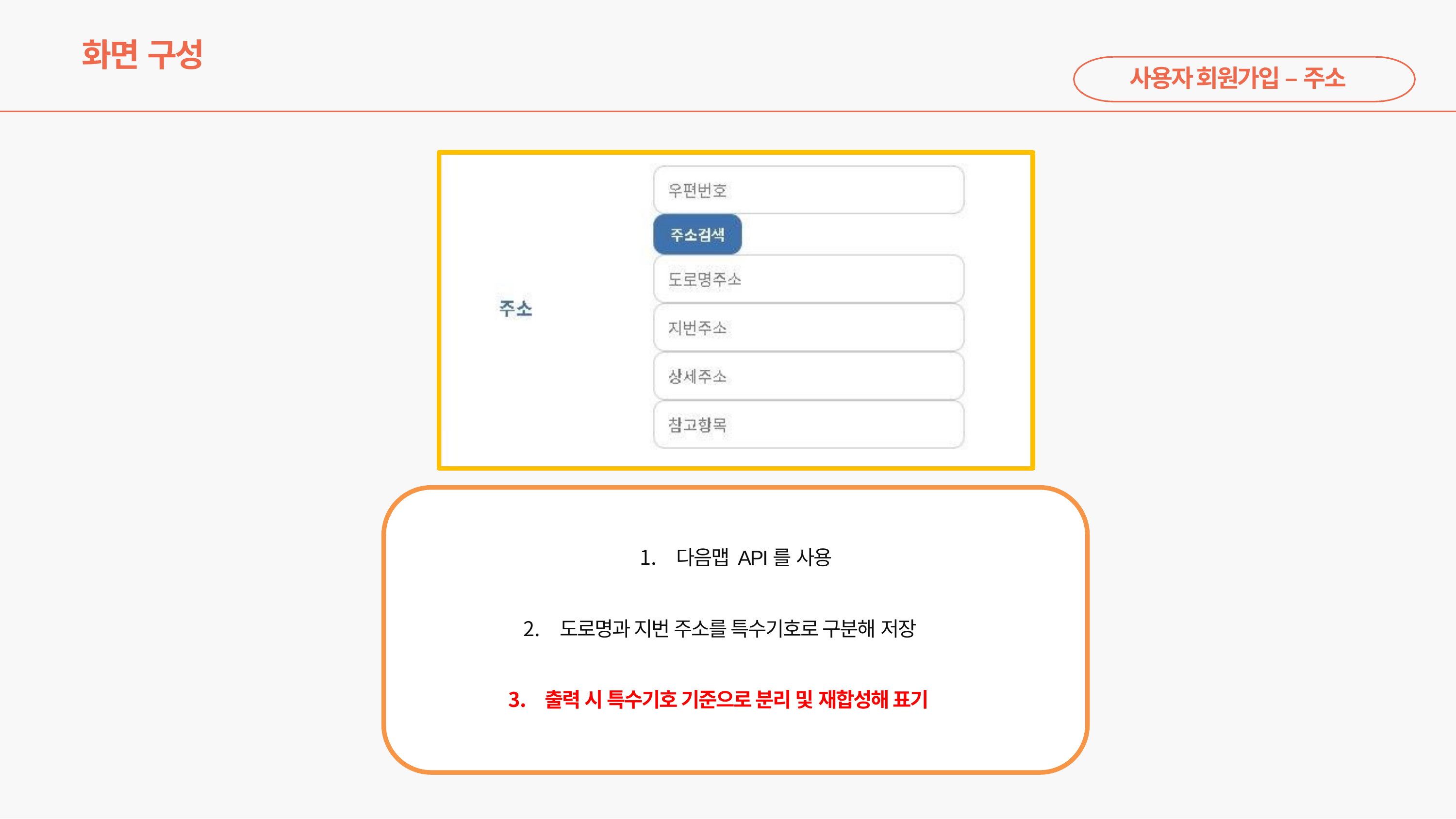

# 화면 구성

사용자 회원가입 – 주소

다음맵 API를 사용

도로명과 지번 주소를 특수기호로 구분해 저장

출력 시 특수기호 기준으로 분리 및 재합성해 표기